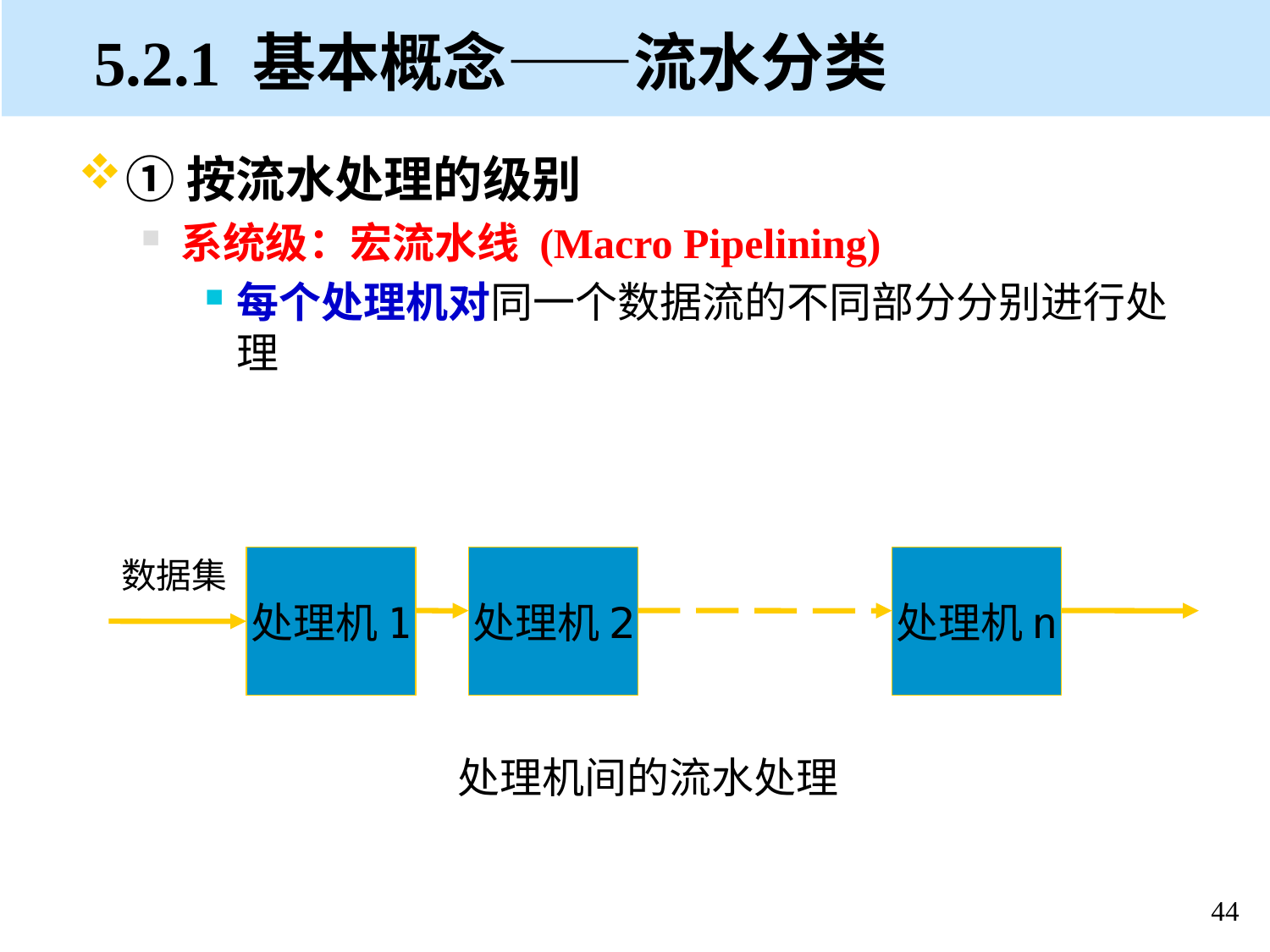

5.2.1 基本概念——流水分类
①按流水处理的级别
系统级：宏流水线 (Macro Pipelining)
每个处理机对同一个数据流的不同部分分别进行处理
数据集
处理机1
处理机2
处理机n

处理机间的流水处理